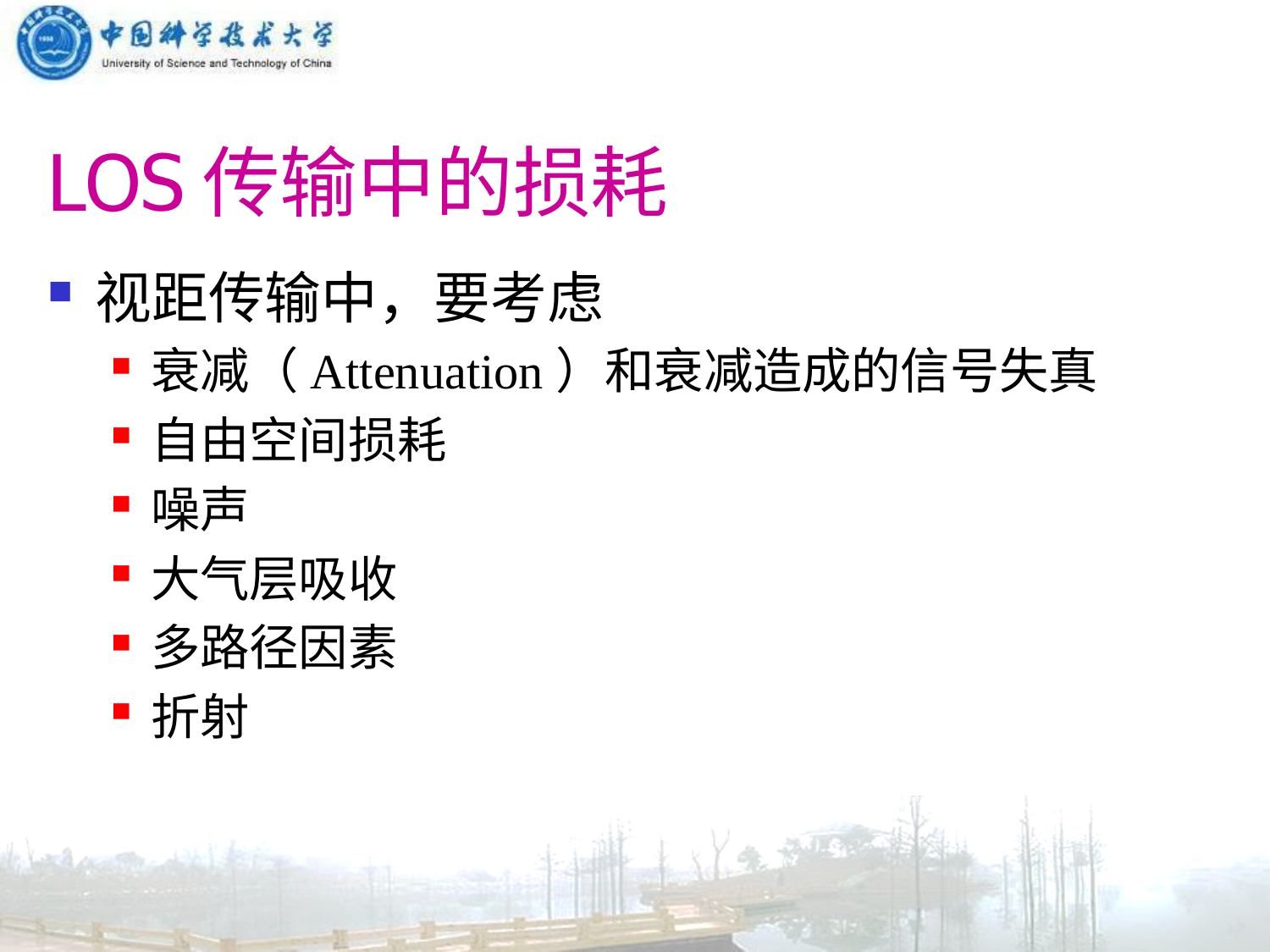

# LOS传输中的损耗
视距传输中，要考虑
衰减（Attenuation）和衰减造成的信号失真
自由空间损耗
噪声
大气层吸收
多路径因素
折射
23